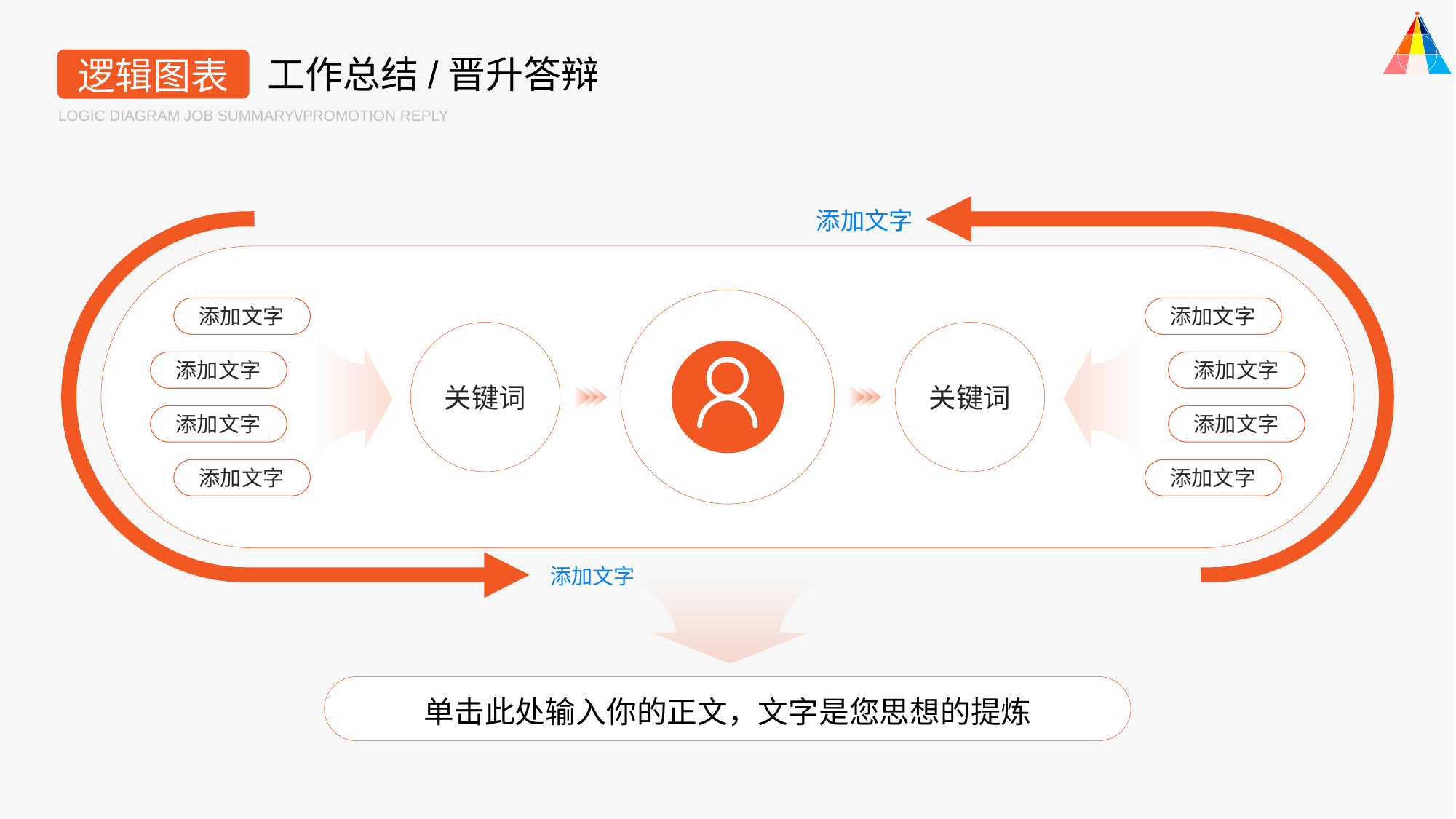

工作总结/晋升答辩

逻辑图表
LOGIC DIAGRAM JOB SUMMARY\/PROMOTION REPLY
添加文字

添加文字
添加文字

添加文字
添加文字

关键词
关键词

添加文字
添加文字

添加文字
添加文字
添加文字

单击此处输入你的正文，文字是您思想的提炼